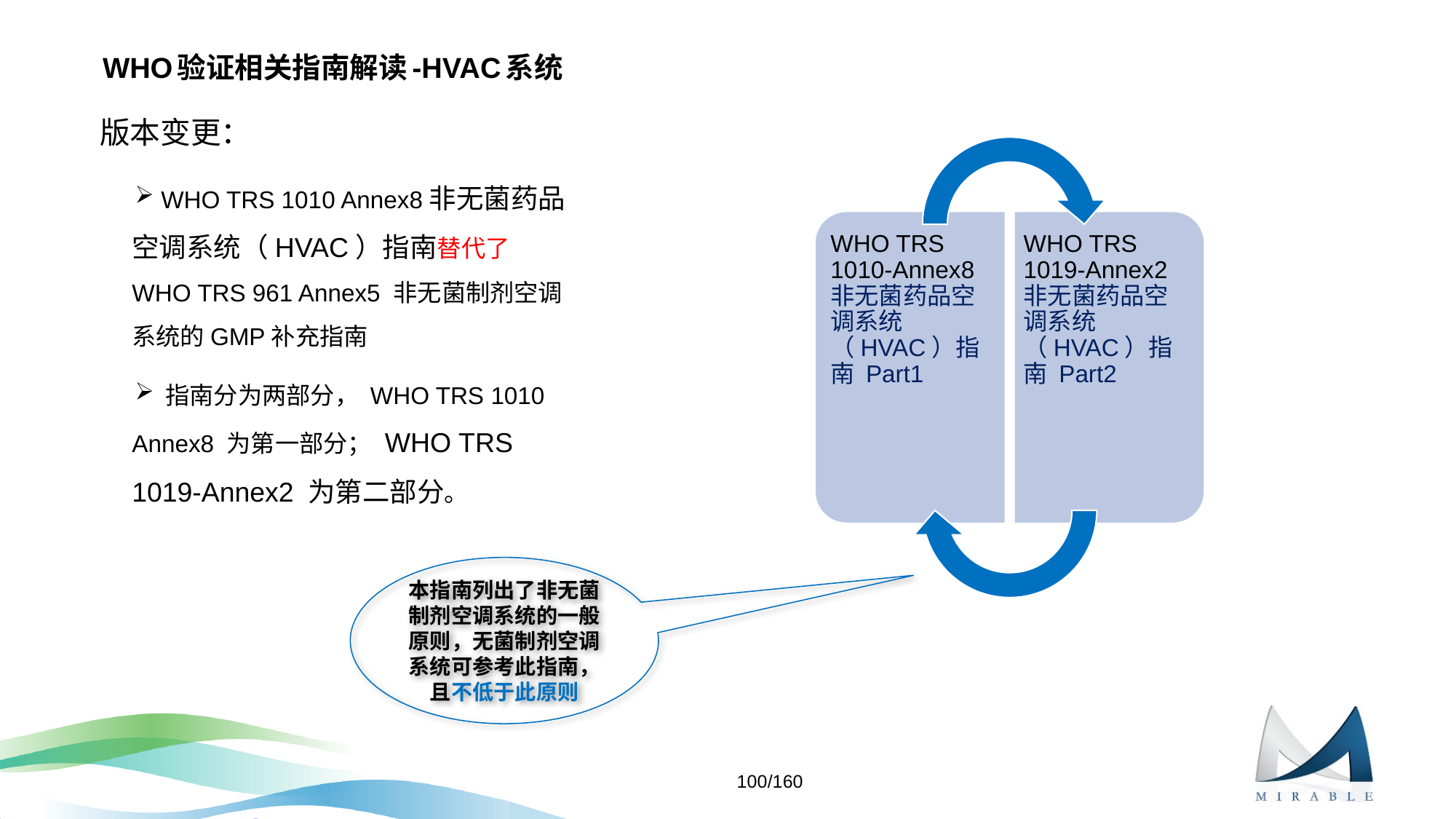

# WHO验证相关指南解读-HVAC系统
版本变更：
 WHO TRS 1010 Annex8非无菌药品空调系统（HVAC）指南替代了WHO TRS 961 Annex5 非无菌制剂空调系统的GMP补充指南
 指南分为两部分， WHO TRS 1010 Annex8 为第一部分； WHO TRS 1019-Annex2 为第二部分。

WHO TRS 1010-Annex8 非无菌药品空调系统（HVAC）指南 Part1
WHO TRS 1019-Annex2 非无菌药品空调系统（HVAC）指南 Part2

本指南列出了非无菌
制剂空调系统的一般
原则，无菌制剂空调
系统可参考此指南，
且不低于此原则
100/160